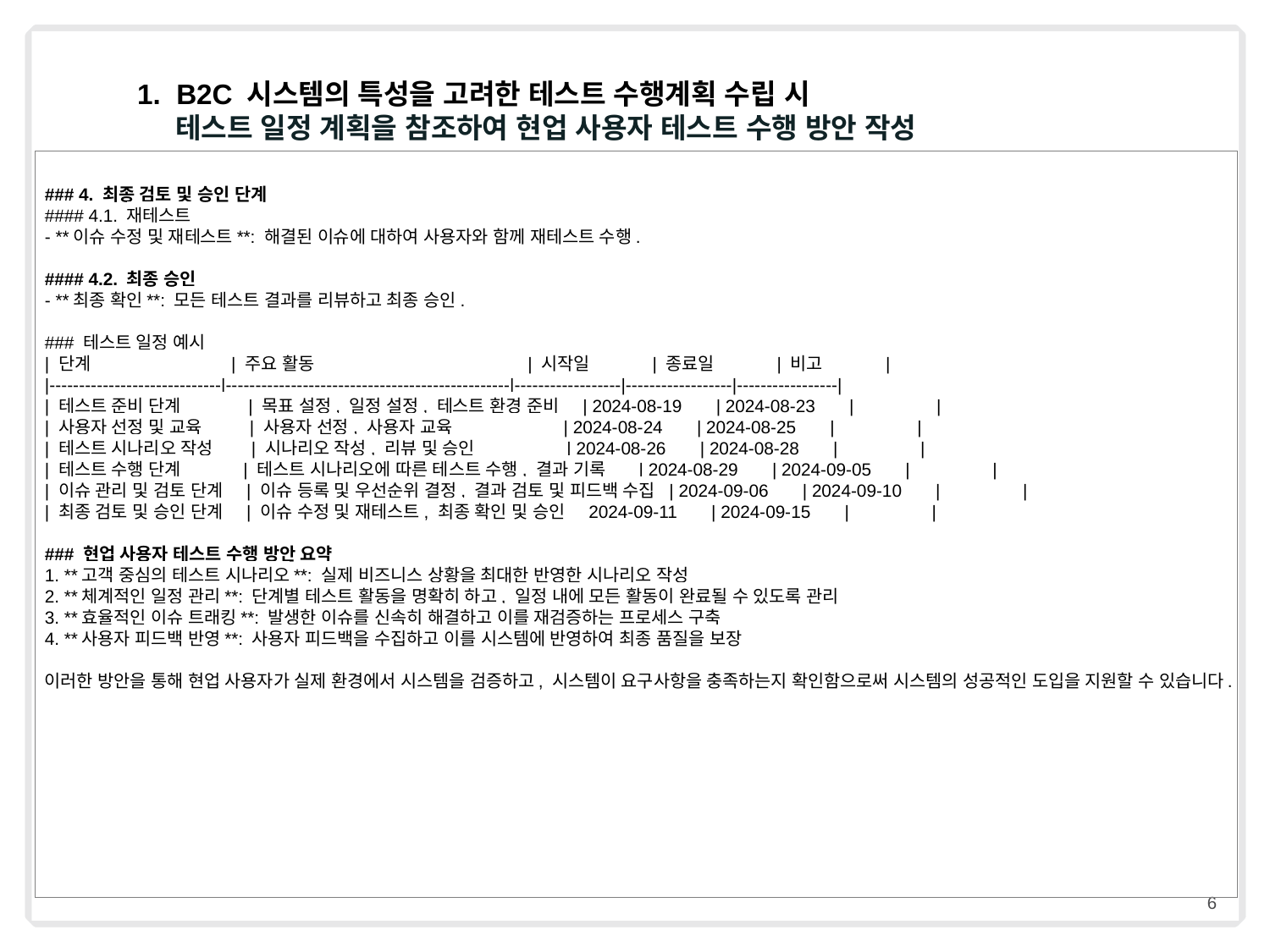

1.  B2C 시스템의 특성을 고려한 테스트 수행계획 수립 시
    테스트 일정 계획을 참조하여 현업 사용자 테스트 수행 방안 작성

### 4. 최종 검토 및 승인 단계
#### 4.1. 재테스트
- **이슈 수정 및 재테스트**: 해결된 이슈에 대하여 사용자와 함께 재테스트 수행.

#### 4.2. 최종 승인
- **최종 확인**: 모든 테스트 결과를 리뷰하고 최종 승인.

### 테스트 일정 예시
| 단계                            | 주요 활동                                           | 시작일            | 종료일            | 비고            |
|-----------------------------|------------------------------------------------|------------------|------------------|-----------------|
| 테스트 준비 단계             | 목표 설정, 일정 설정, 테스트 환경 준비    | 2024-08-19       | 2024-08-23       |                 |
| 사용자 선정 및 교육         | 사용자 선정, 사용자 교육                      | 2024-08-24       | 2024-08-25       |                 |
| 테스트 시나리오 작성       | 시나리오 작성, 리뷰 및 승인                  | 2024-08-26       | 2024-08-28       |                 |
| 테스트 수행 단계            | 테스트 시나리오에 따른 테스트 수행, 결과 기록      | 2024-08-29       | 2024-09-05       |                 |
| 이슈 관리 및 검토 단계    | 이슈 등록 및 우선순위 결정, 결과 검토 및 피드백 수집  | 2024-09-06       | 2024-09-10       |                 |
| 최종 검토 및 승인 단계    | 이슈 수정 및 재테스트, 최종 확인 및 승인    2024-09-11       | 2024-09-15       |                 |

### 현업 사용자 테스트 수행 방안 요약
1. **고객 중심의 테스트 시나리오**: 실제 비즈니스 상황을 최대한 반영한 시나리오 작성
2. **체계적인 일정 관리**: 단계별 테스트 활동을 명확히 하고, 일정 내에 모든 활동이 완료될 수 있도록 관리
3. **효율적인 이슈 트래킹**: 발생한 이슈를 신속히 해결하고 이를 재검증하는 프로세스 구축
4. **사용자 피드백 반영**: 사용자 피드백을 수집하고 이를 시스템에 반영하여 최종 품질을 보장

이러한 방안을 통해 현업 사용자가 실제 환경에서 시스템을 검증하고, 시스템이 요구사항을 충족하는지 확인함으로써 시스템의 성공적인 도입을 지원할 수 있습니다.